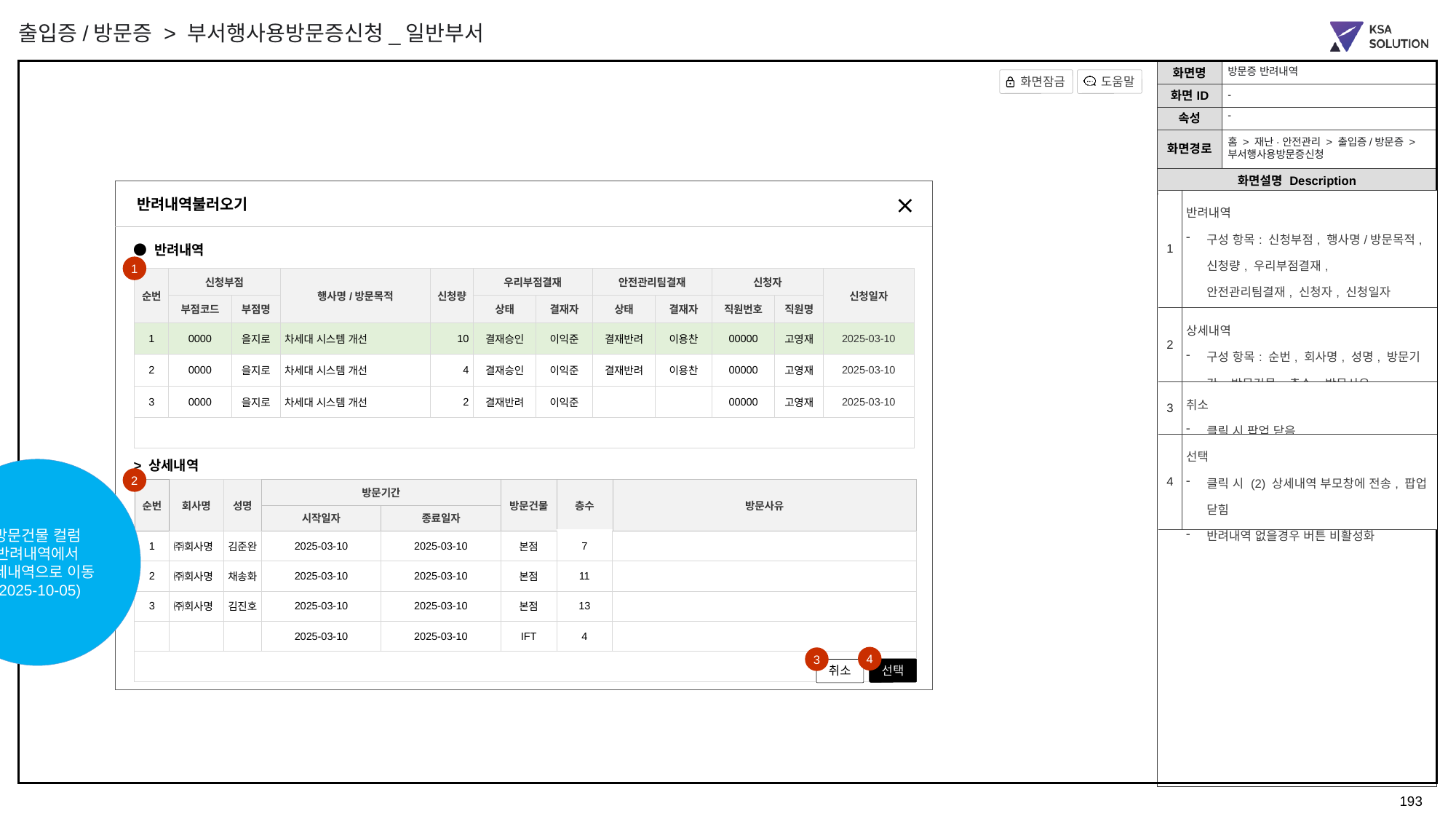

| NO | 구분 | As-is | TO-BE 개선사항 |
| --- | --- | --- | --- |
| 추가 확인 사항 | 가스분사기관리대장 | (1) 반려내역 데이터 보유기간 설정 검토 (조회일 기준 작년/3년 전) |  |
출입증/방문증 > 부서행사용방문증신청_일반부서
방문증 반려내역
-
-
홈 > 재난·안전관리 > 출입증/방문증 >
부서행사용방문증신청

반려내역불러오기
| 1 | 반려내역 구성 항목: 신청부점, 행사명/방문목적, 신청량, 우리부점결재, 안전관리팀결재, 신청자, 신청일자 행 선택 시 (2) 상세내역 업데이트 |
| --- | --- |
| 2 | 상세내역 구성 항목: 순번, 회사명, 성명, 방문기간, 방문건몰, 층수, 방문사유 |
| 3 | 취소 클릭 시 팝업 닫음 |
| 4 | 선택 클릭 시 (2) 상세내역 부모창에 전송, 팝업 닫힘 반려내역 없을경우 버튼 비활성화 |

● 반려내역
1
| 순번 | 신청부점 |  | 행사명/방문목적 | 신청량 | 우리부점결재 |  | 안전관리팀결재 |  | 신청자 |  | 신청일자 |
| --- | --- | --- | --- | --- | --- | --- | --- | --- | --- | --- | --- |
|  | 부점코드 | 부점명 | 상태 |  | 상태 | 결재자 | 상태 | 결재자 | 직원번호 | 직원명 |  |
| 1 | 0000 | 을지로 | 차세대 시스템 개선 | 10 | 결재승인 | 이익준 | 결재반려 | 이용찬 | 00000 | 고영재 | 2025-03-10 |
| 2 | 0000 | 을지로 | 차세대 시스템 개선 | 4 | 결재승인 | 이익준 | 결재반려 | 이용찬 | 00000 | 고영재 | 2025-03-10 |
| 3 | 0000 | 을지로 | 차세대 시스템 개선 | 2 | 결재반려 | 이익준 |  |  | 00000 | 고영재 | 2025-03-10 |
|  |  |  |  |  |  |  |  |  |  |  |  |
> 상세내역
방문건물 컬럼 반려내역에서 상세내역으로 이동
(2025-10-05)
2
| 순번 | 회사명 | 성명 | 방문기간 |  | 방문건물 | 층수 | 방문사유 |
| --- | --- | --- | --- | --- | --- | --- | --- |
|  |  |  | 시작일자 | 종료일자 |  |  |  |
| 1 | ㈜회사명 | 김준완 | 2025-03-10 | 2025-03-10 | 본점 | 7 |  |
| 2 | ㈜회사명 | 채송화 | 2025-03-10 | 2025-03-10 | 본점 | 11 |  |
| 3 | ㈜회사명 | 김진호 | 2025-03-10 | 2025-03-10 | 본점 | 13 |  |
|  |  |  | 2025-03-10 | 2025-03-10 | IFT | 4 |  |
|  |  |  |  |  |  |  |  |
4
3
선택
취소